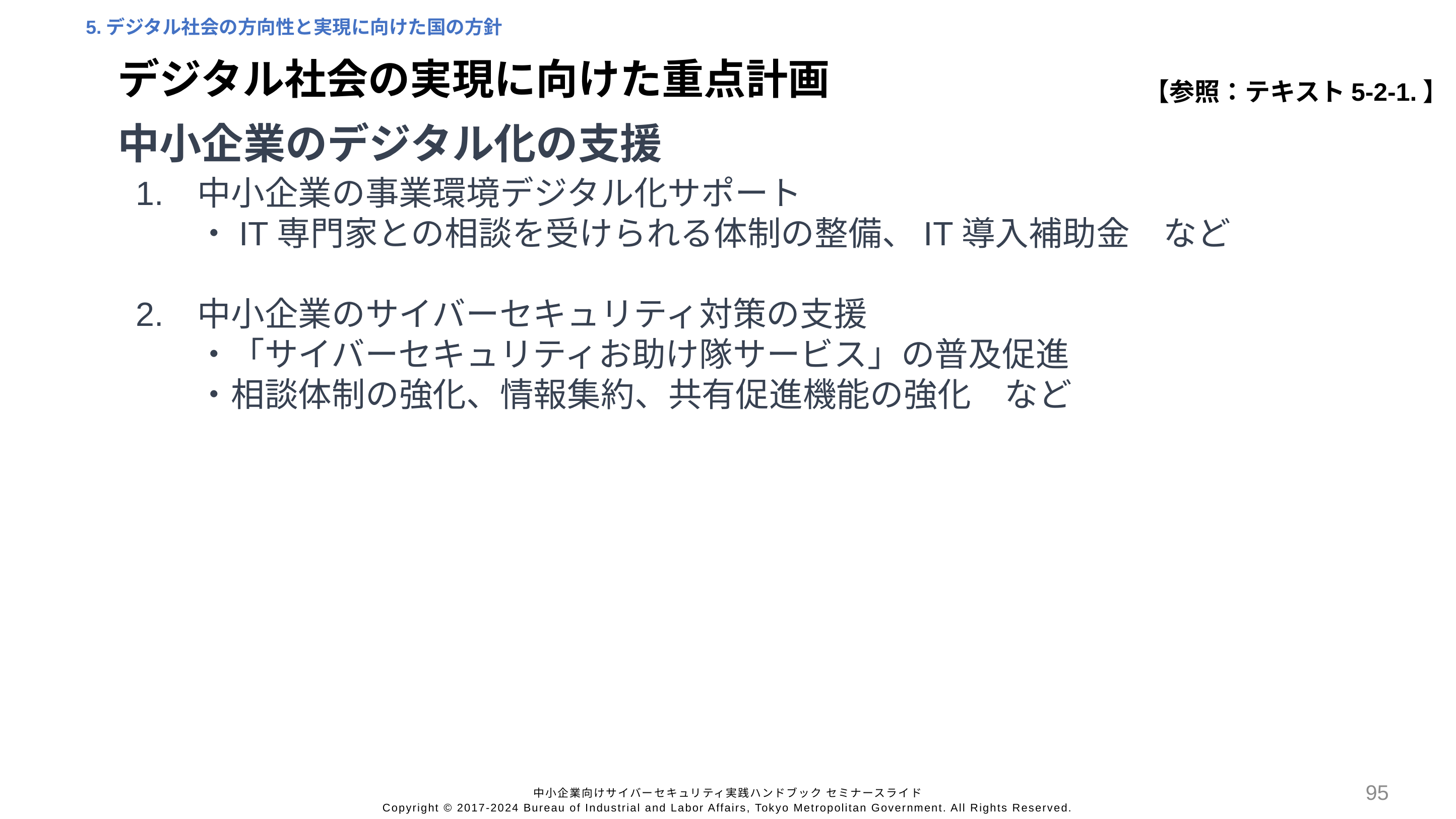

5.デジタル社会の方向性と実現に向けた国の方針
デジタル社会の実現に向けた重点計画
【参照：テキスト5-2-1.】
中小企業のデジタル化の支援
中小企業の事業環境デジタル化サポート
・IT専門家との相談を受けられる体制の整備、IT導入補助金　など
中小企業のサイバーセキュリティ対策の支援
・「サイバーセキュリティお助け隊サービス」の普及促進
・相談体制の強化、情報集約、共有促進機能の強化　など
95